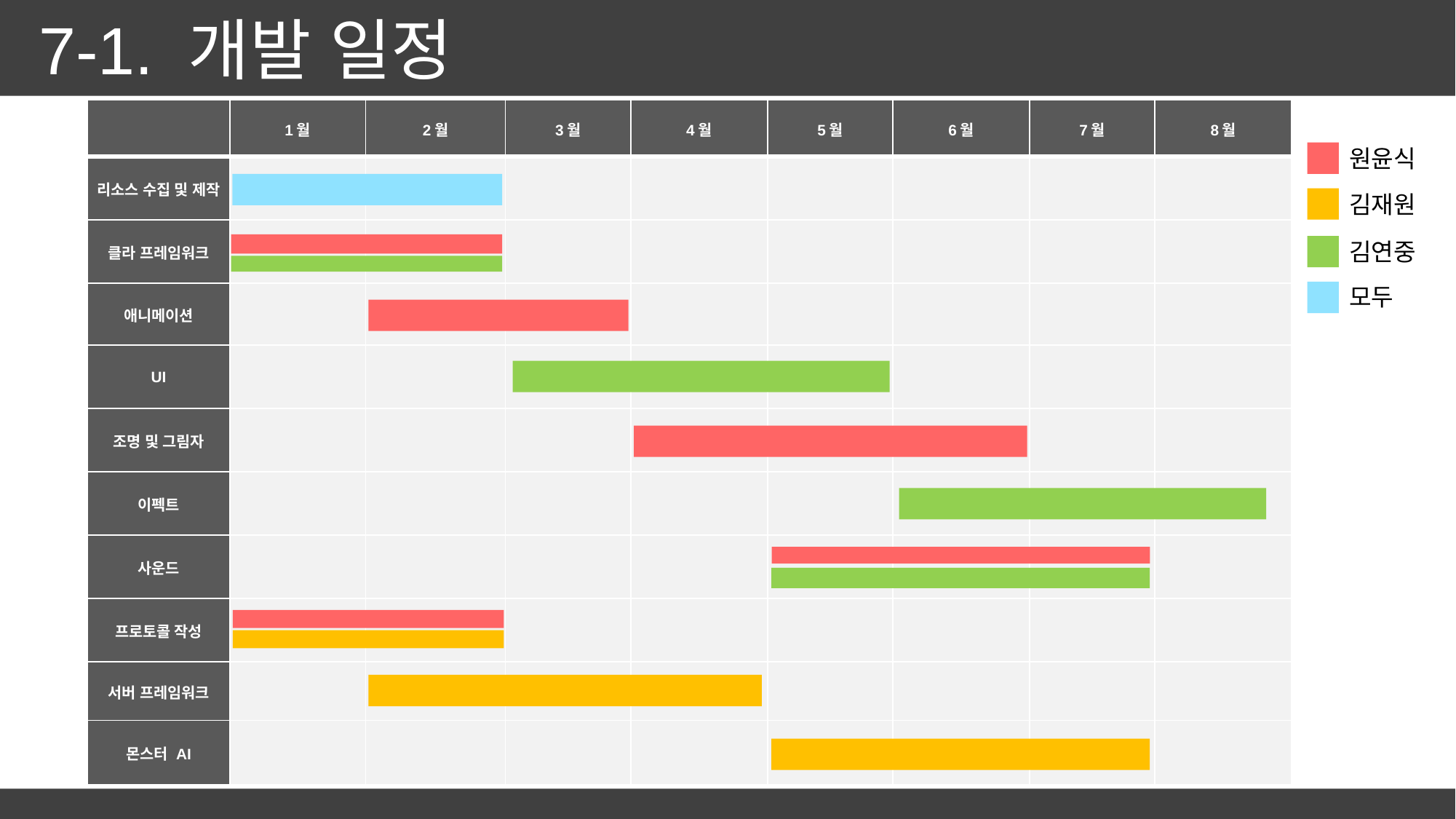

7-1. 개발 일정
|  | 1월 | 2월 | 3월 | 4월 | 5월 | 6월 | 7월 | 8월 |
| --- | --- | --- | --- | --- | --- | --- | --- | --- |
| 리소스 수집 및 제작 |  |  |  |  |  |  |  |  |
| 클라 프레임워크 |  |  |  |  |  |  |  |  |
| 애니메이션 |  |  |  |  |  |  |  |  |
| UI |  |  |  |  |  |  |  |  |
| 조명 및 그림자 |  |  |  |  |  |  |  |  |
| 이펙트 |  |  |  |  |  |  |  |  |
| 사운드 |  |  |  |  |  |  |  |  |
| 프로토콜 작성 |  |  |  |  |  |  |  |  |
| 서버 프레임워크 |  |  |  |  |  |  |  |  |
| 몬스터 AI |  |  |  |  |  |  |  |  |
원윤식

김재원

김연중

모두